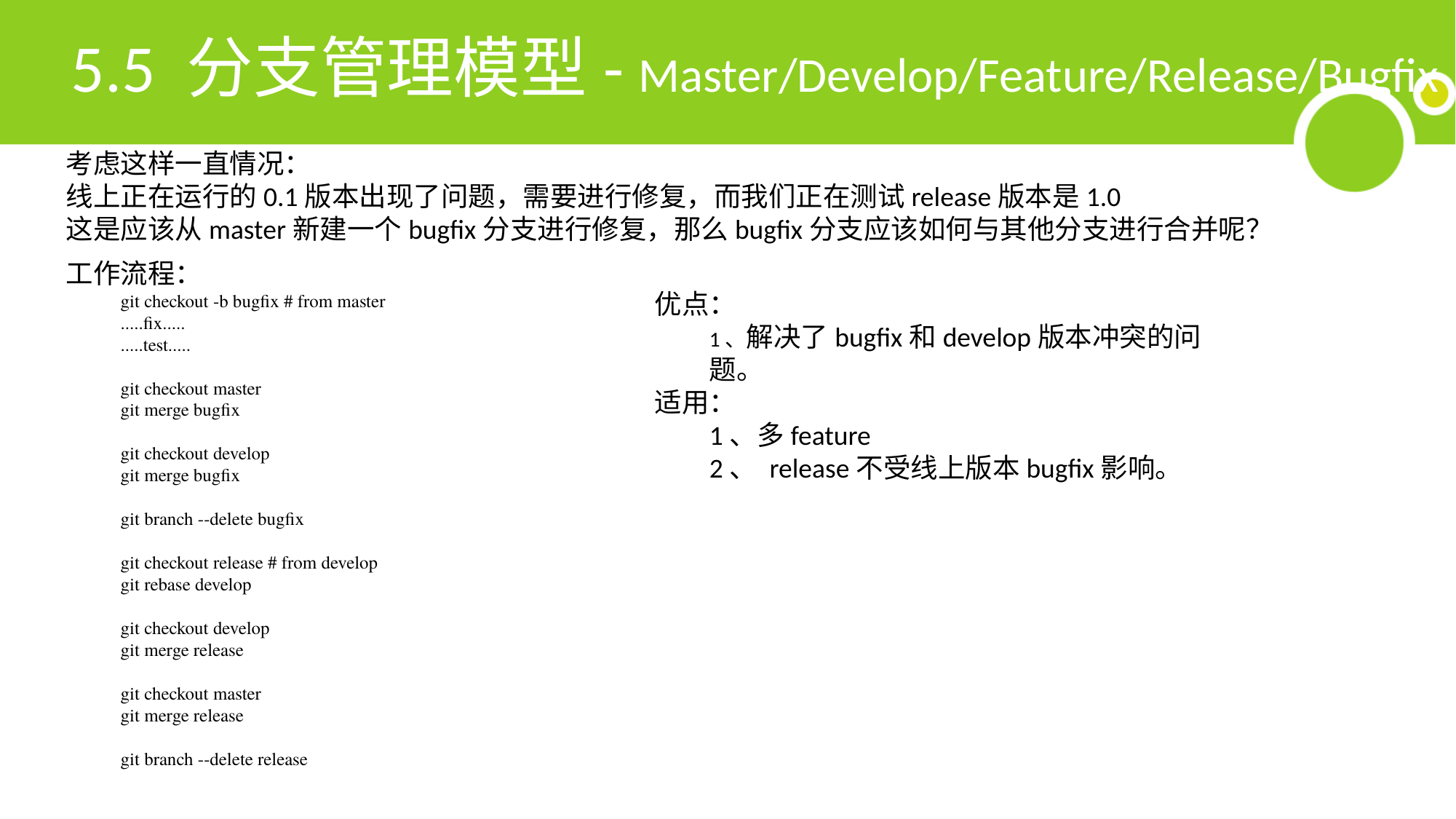

5.5 分支管理模型- Master/Develop/Feature/Release/Bugfix
考虑这样一直情况：
线上正在运行的0.1版本出现了问题，需要进行修复，而我们正在测试release版本是1.0
这是应该从master新建一个bugfix分支进行修复，那么bugfix分支应该如何与其他分支进行合并呢？
工作流程：
git checkout -b bugfix # from master
.....fix.....
.....test.....

git checkout master
git merge bugfix

git checkout develop
git merge bugfix

git branch --delete bugfix

git checkout release # from develop
git rebase develop

git checkout develop
git merge release

git checkout master
git merge release

git branch --delete release
优点：
1、解决了bugfix和develop版本冲突的问题。
适用：
1、多feature
2、 release不受线上版本bugfix影响。